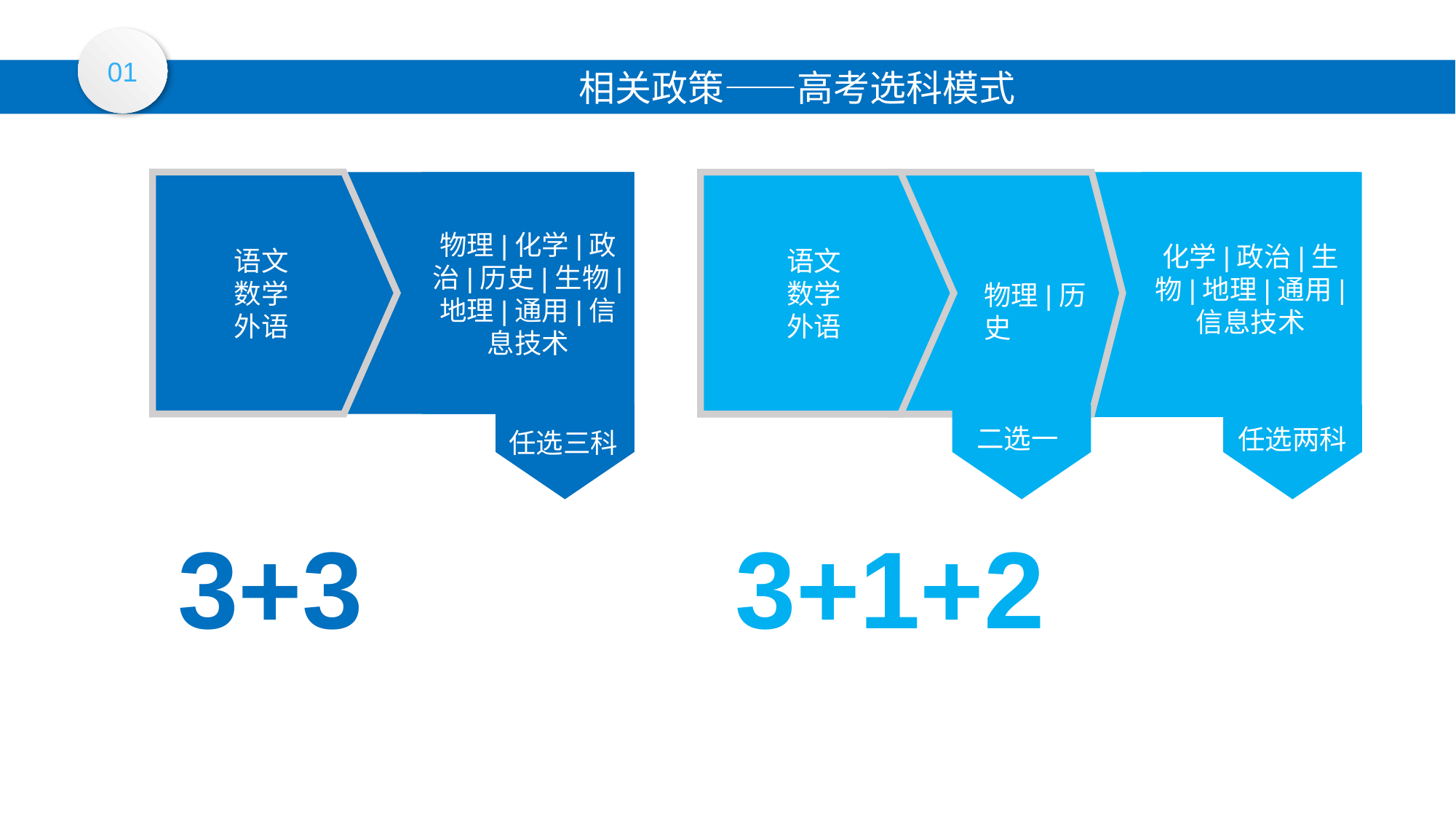

01
相关政策——高考选科模式

化学|政治|生物|地理|通用|
信息技术
语文
数学
外语

物理|历史

语文
数学
外语

物理|化学|政治|历史|生物|地理|通用|信息技术

任选两科

二选一
任选三科
3+3
3+1+2